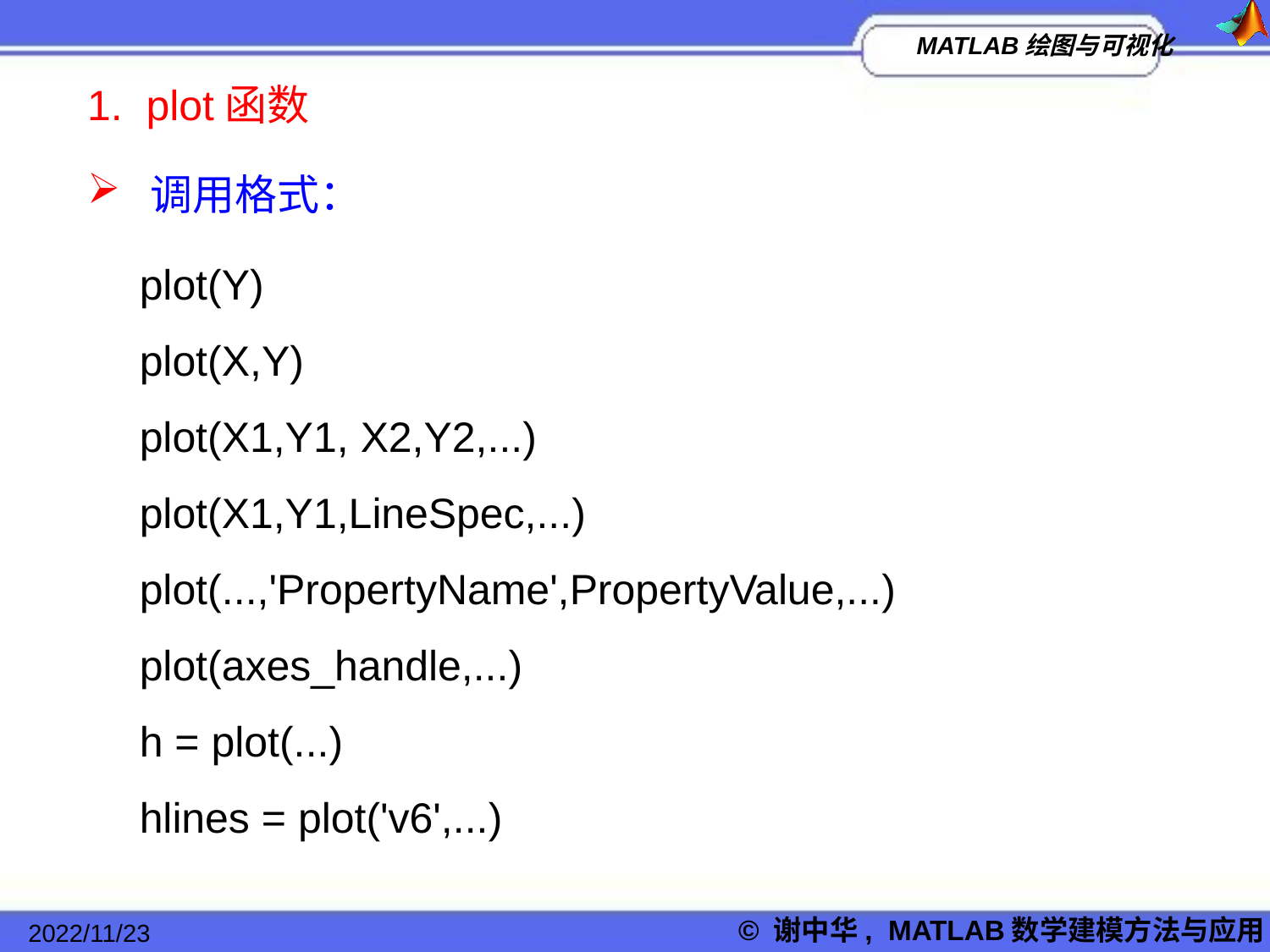

1.  plot函数
  调用格式：
plot(Y)
plot(X,Y)
plot(X1,Y1, X2,Y2,...)
plot(X1,Y1,LineSpec,...)
plot(...,'PropertyName',PropertyValue,...)
plot(axes_handle,...)
h = plot(...)
hlines = plot('v6',...)
2022/11/23
© 谢中华,  MATLAB数学建模方法与应用